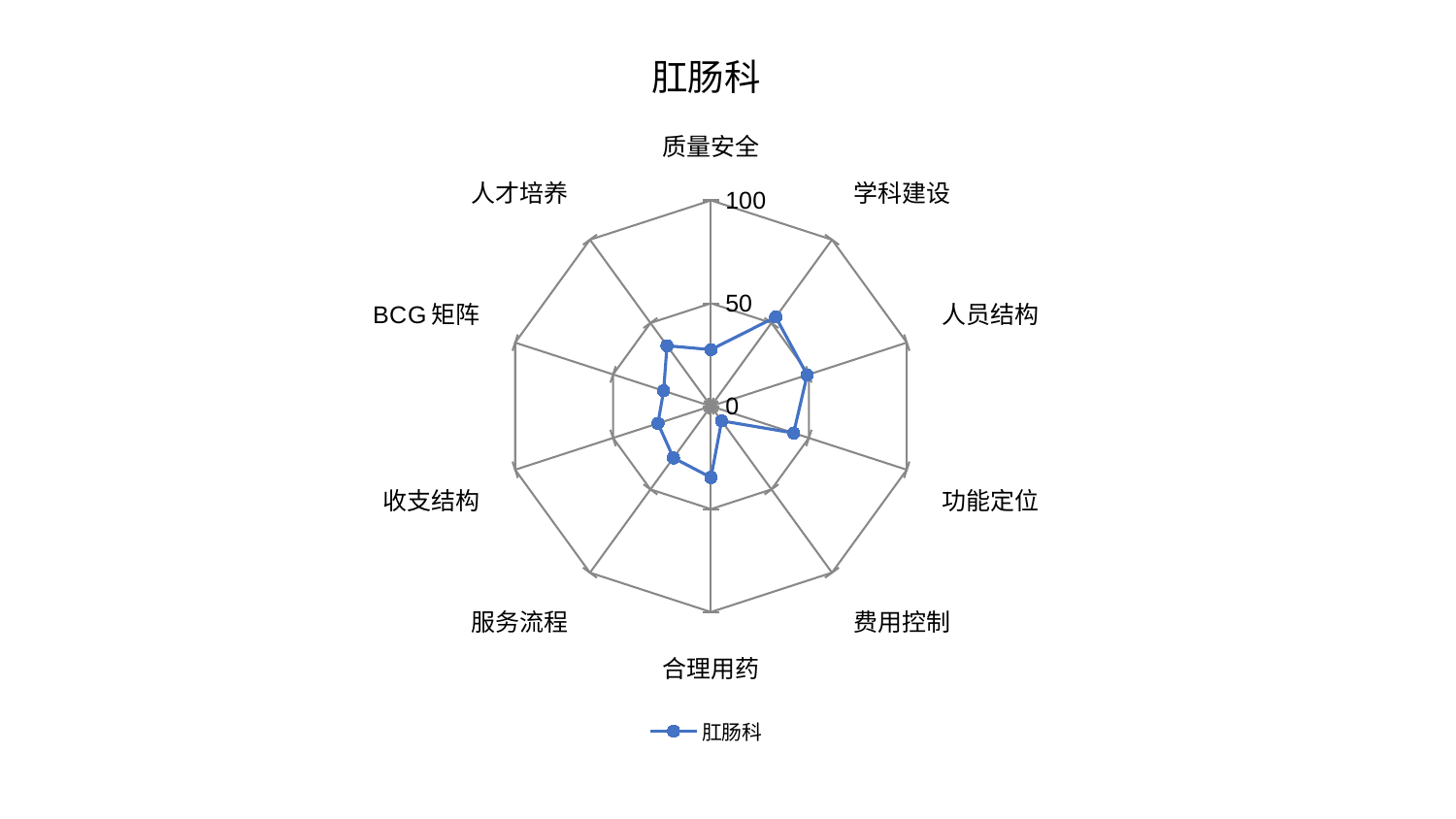

### Chart: 肛肠科

| Category | 肛肠科 |
|---|---|
| 质量安全 | 27.485194178685738 |
| 学科建设 | 53.56166532716429 |
| 人员结构 | 49.142844949940915 |
| 功能定位 | 42.21748043391687 |
| 费用控制 | 8.824055490357264 |
| 合理用药 | 34.63903145548132 |
| 服务流程 | 31.06347081429162 |
| 收支结构 | 27.099696106603464 |
| BCG矩阵 | 24.20158674822101 |
| 人才培养 | 36.33688322383447 |
117